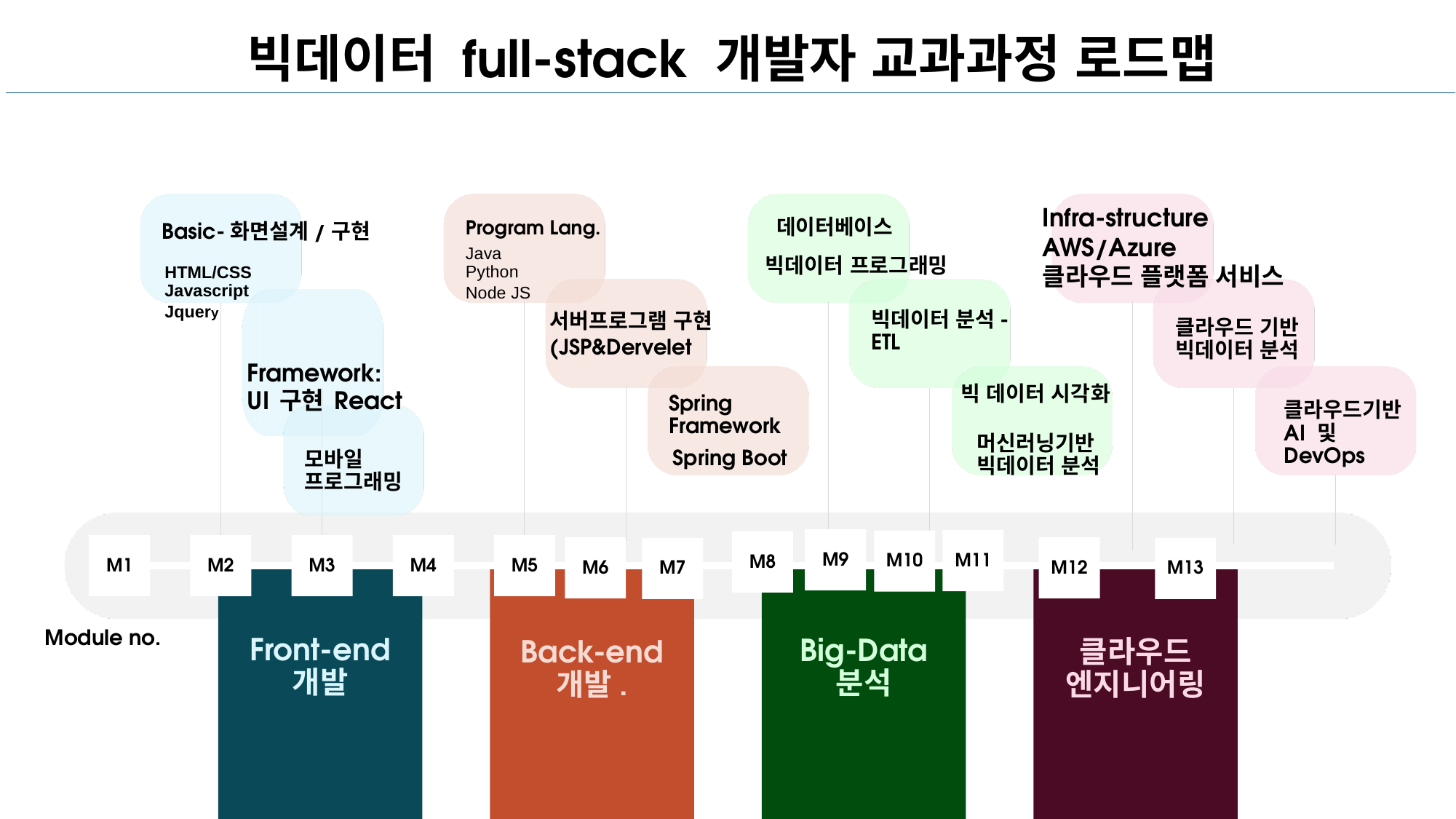

# 빅데이터 full-stack 개발자 교과과정 로드맵
Infra-structure
AWS/Azure
클라우드 플랫폼 서비스

데이터베이스
Program Lang.
Basic-화면설계/구현
Java
Python
Node JS
빅데이터 프로그래밍
HTML/CSS
Javascript
Jquery
빅데이터 분석-ETL
서버프로그램 구현
(JSP&Dervelet
클라우드 기반 빅데이터 분석
Framework:
UI 구현 React

빅 데이터 시각화
Spring Framework
클라우드기반 AI 및 DevOps
머신러닝기반 빅데이터 분석
Spring Boot
모바일 프로그래밍
M9
M11
M10
M8
M1
M2
M3
M4
M5
M6
M12
M13
M7
Module no.
Front-end 개발
Big-Data 분석
Back-end 개발.
클라우드 엔지니어링